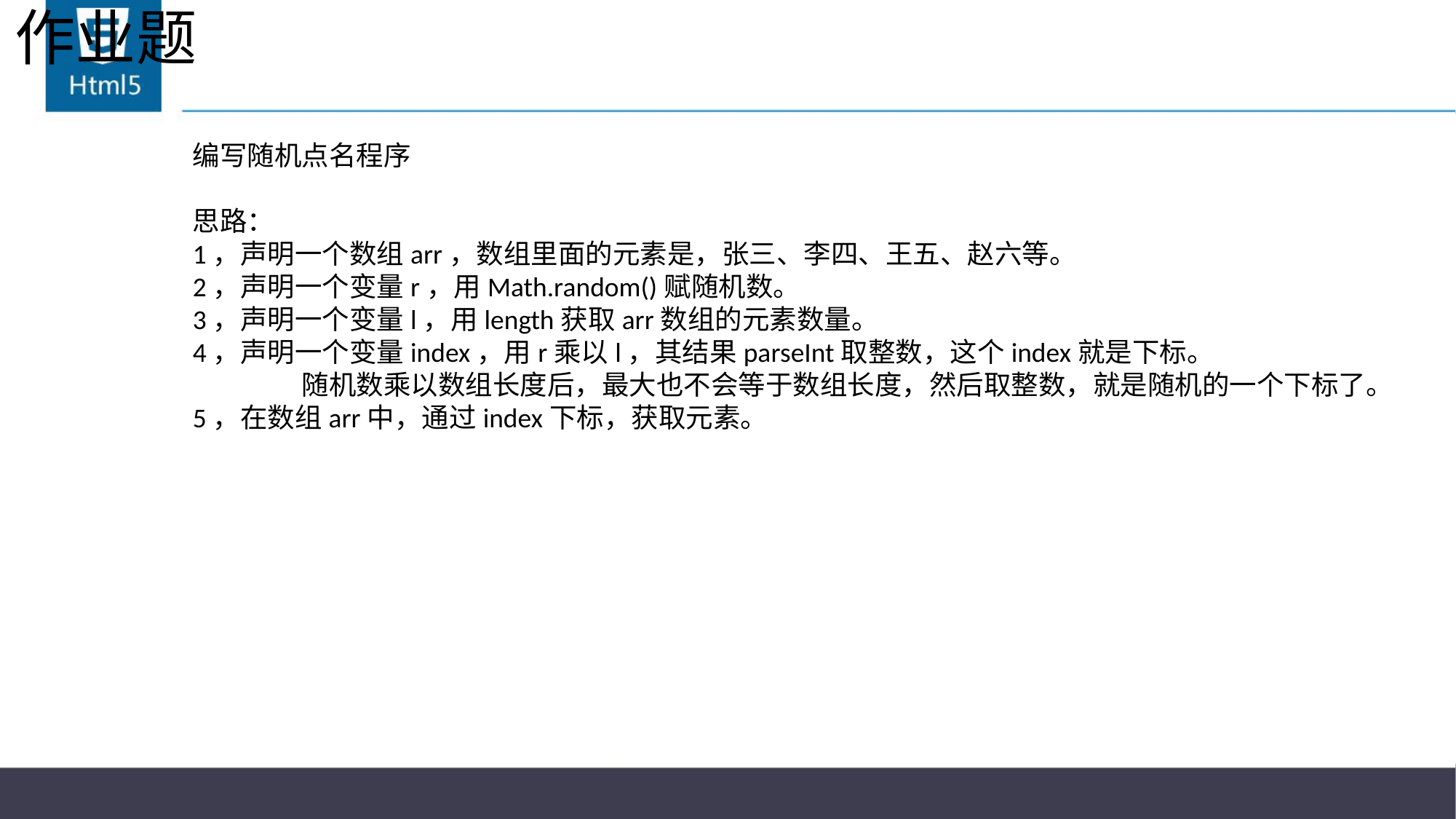

# 作业题
编写随机点名程序

思路：
1，声明一个数组arr，数组里面的元素是，张三、李四、王五、赵六等。
2，声明一个变量r，用Math.random()赋随机数。
3，声明一个变量l，用length获取arr数组的元素数量。
4，声明一个变量index，用r乘以l，其结果parseInt取整数，这个index就是下标。
	随机数乘以数组长度后，最大也不会等于数组长度，然后取整数，就是随机的一个下标了。
5，在数组arr中，通过index下标，获取元素。